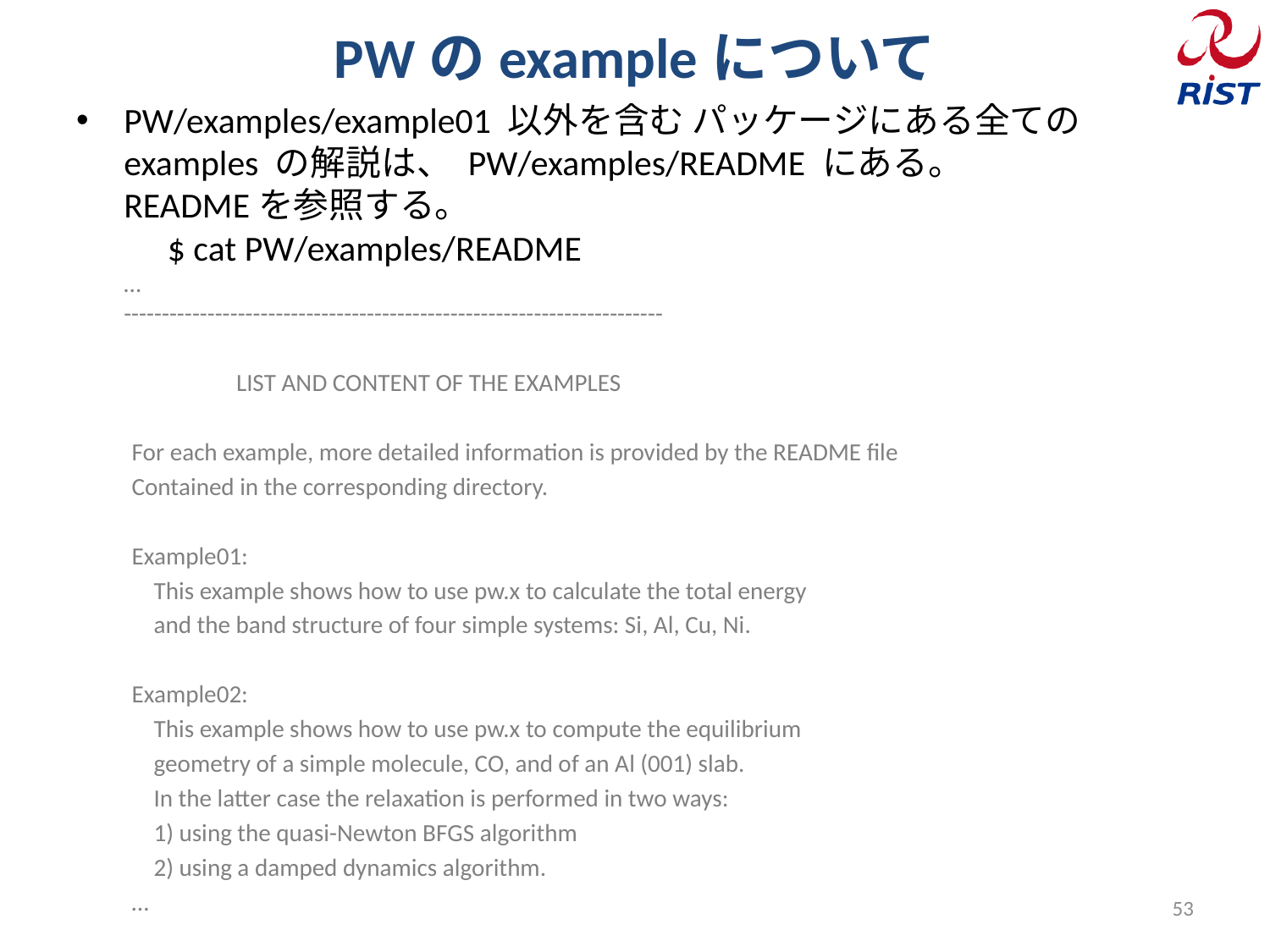

# PWのexampleについて
PW/examples/example01 以外を含む パッケージにある全ての examples の解説は、 PW/examples/README にある。
READMEを参照する。
　$ cat PW/examples/README
…
-----------------------------------------------------------------------

                   LIST AND CONTENT OF THE EXAMPLES

For each example, more detailed information is provided by the README file
Contained in the corresponding directory.

Example01:
    This example shows how to use pw.x to calculate the total energy
    and the band structure of four simple systems: Si, Al, Cu, Ni.

Example02:
    This example shows how to use pw.x to compute the equilibrium
    geometry of a simple molecule, CO, and of an Al (001) slab.
    In the latter case the relaxation is performed in two ways:
    1) using the quasi-Newton BFGS algorithm
    2) using a damped dynamics algorithm.
…

53